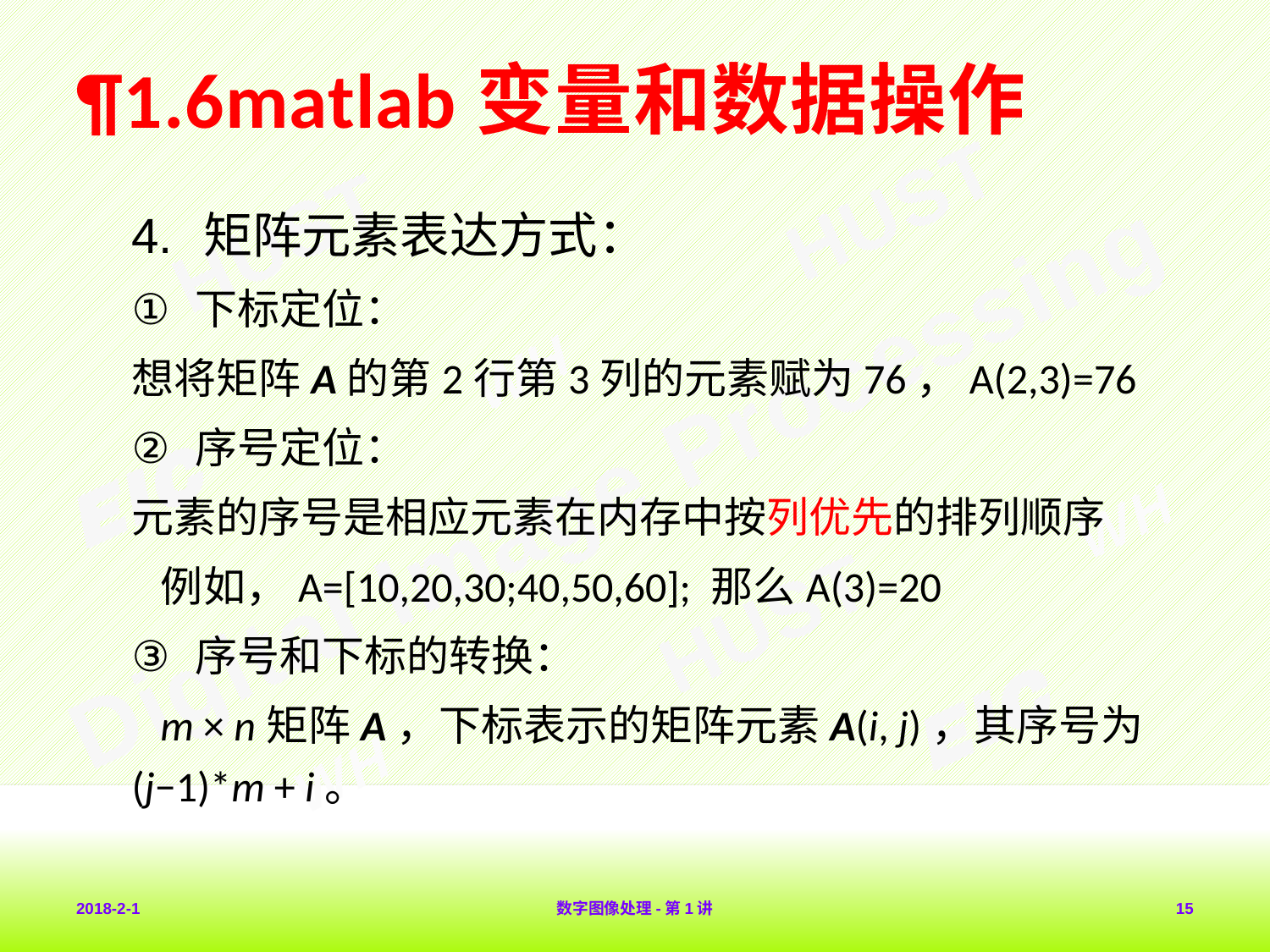

# ¶1.6matlab变量和数据操作
矩阵元素表达方式：
下标定位：
想将矩阵A的第2行第3列的元素赋为76，A(2,3)=76
序号定位：
元素的序号是相应元素在内存中按列优先的排列顺序
  例如，A=[10,20,30;40,50,60]; 那么A(3)=20
序号和下标的转换：
   m × n矩阵A，下标表示的矩阵元素A(i, j)，其序号为(j−1)*m + i。

2018-2-1
数字图像处理-第1讲
15